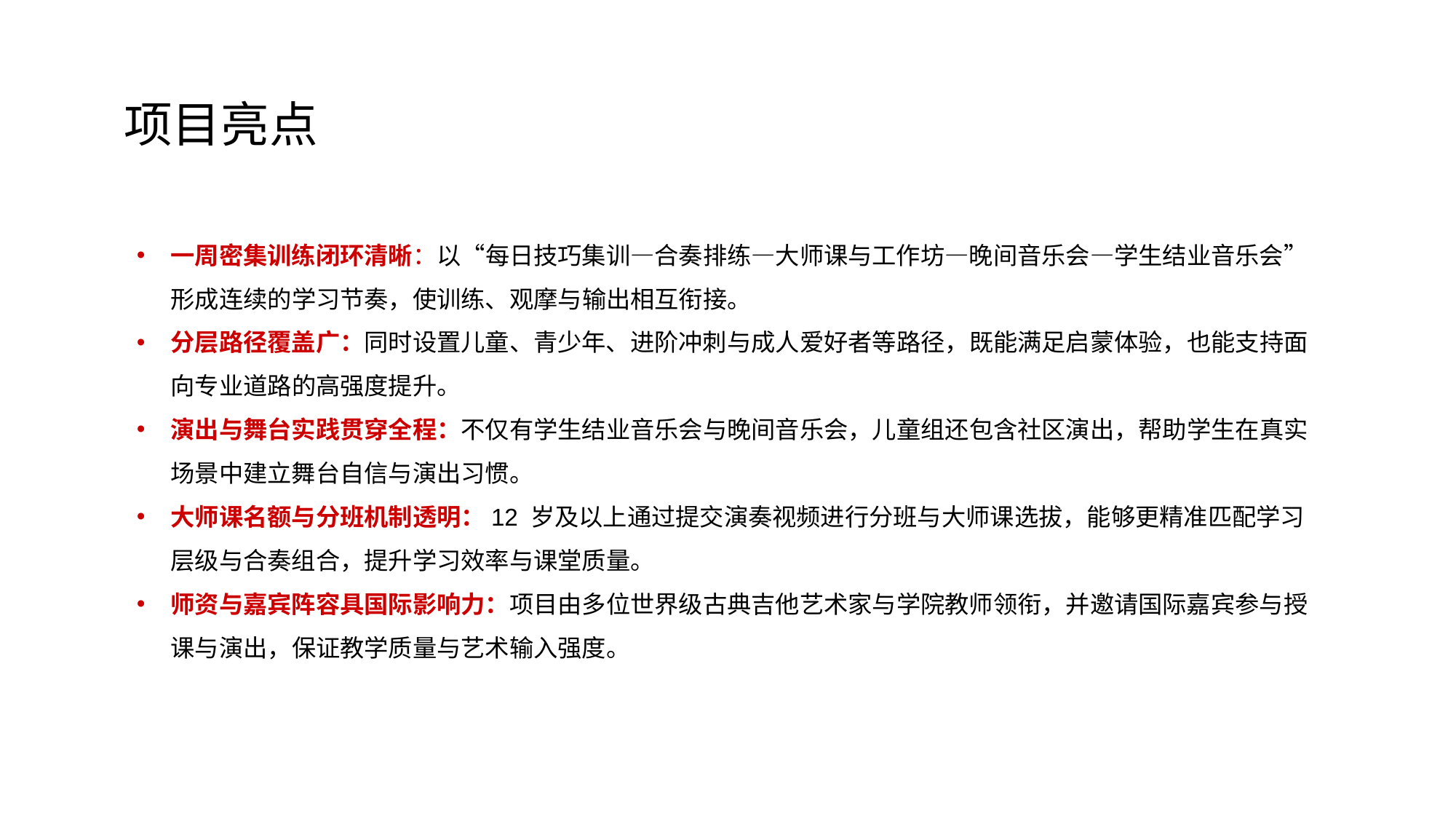

项目亮点
一周密集训练闭环清晰：以“每日技巧集训—合奏排练—大师课与工作坊—晚间音乐会—学生结业音乐会”形成连续的学习节奏，使训练、观摩与输出相互衔接。
分层路径覆盖广：同时设置儿童、青少年、进阶冲刺与成人爱好者等路径，既能满足启蒙体验，也能支持面向专业道路的高强度提升。
演出与舞台实践贯穿全程：不仅有学生结业音乐会与晚间音乐会，儿童组还包含社区演出，帮助学生在真实场景中建立舞台自信与演出习惯。
大师课名额与分班机制透明：12 岁及以上通过提交演奏视频进行分班与大师课选拔，能够更精准匹配学习层级与合奏组合，提升学习效率与课堂质量。
师资与嘉宾阵容具国际影响力：项目由多位世界级古典吉他艺术家与学院教师领衔，并邀请国际嘉宾参与授课与演出，保证教学质量与艺术输入强度。